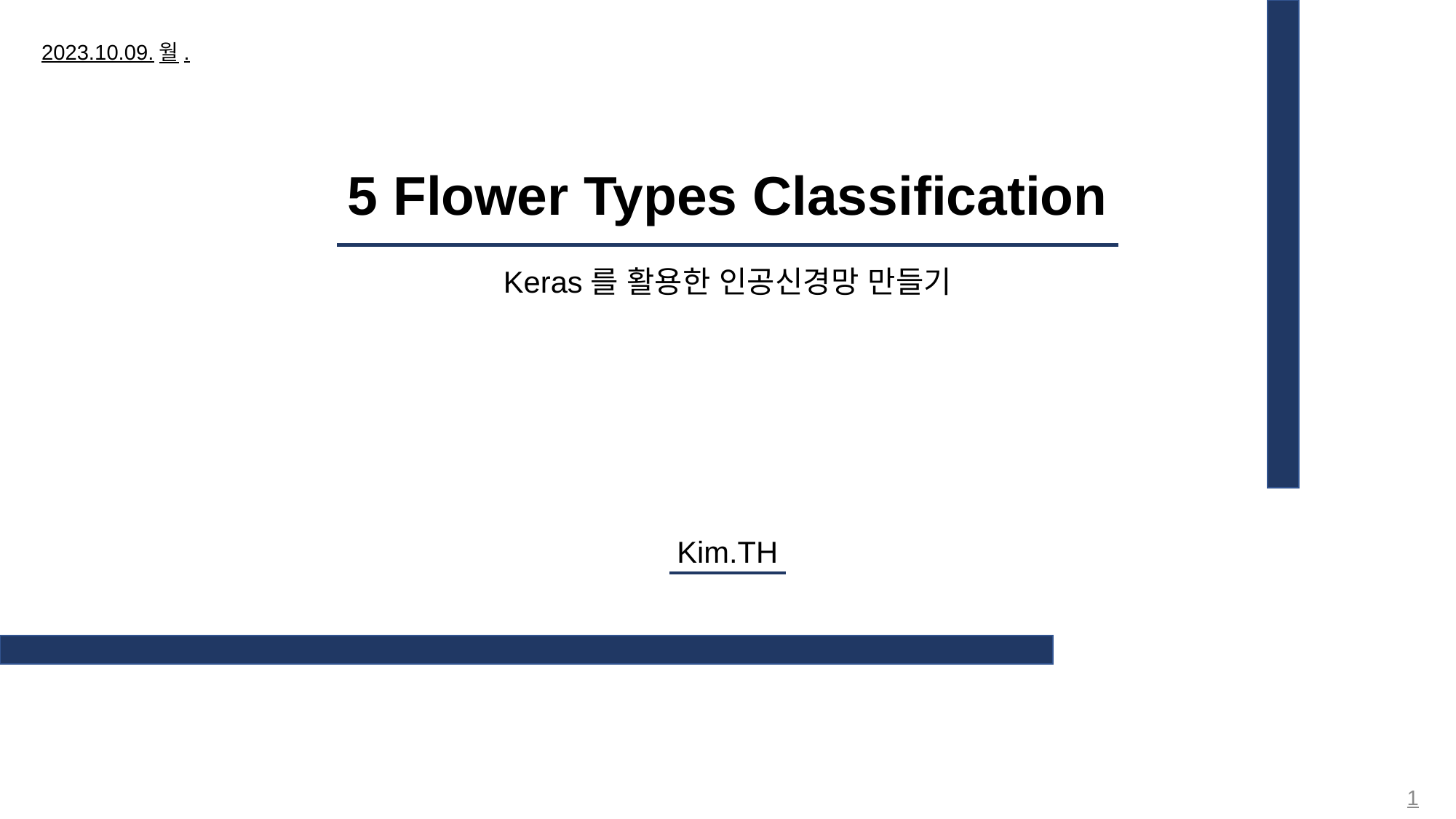

2023.10.09.월.
5 Flower Types Classification
Keras를 활용한 인공신경망 만들기
Kim.TH

1